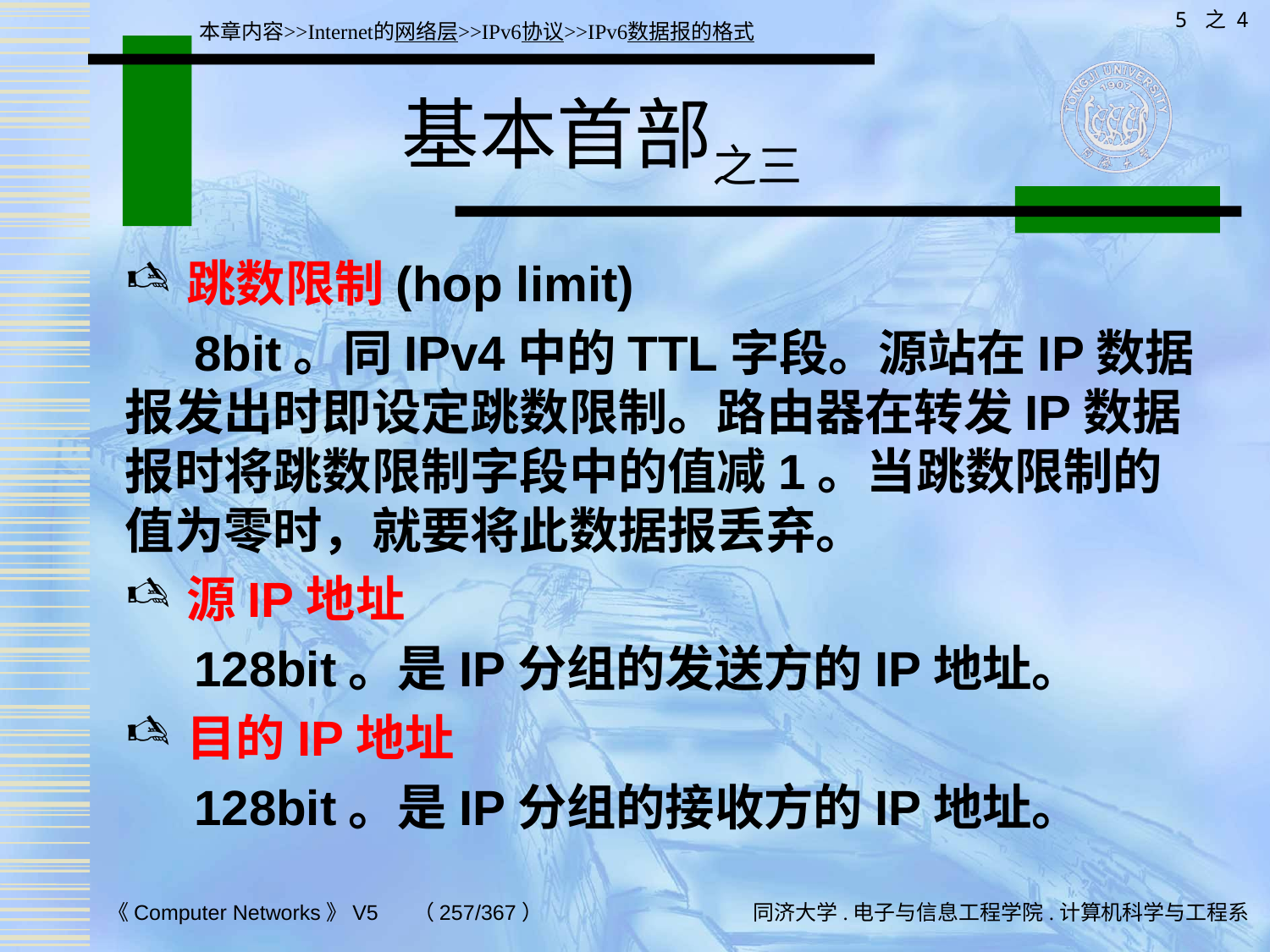

5 之 4
本章内容>>Internet的网络层>>IPv6协议>>IPv6数据报的格式
# 基本首部之三
跳数限制(hop limit)
     8bit。同IPv4中的TTL字段。源站在IP数据报发出时即设定跳数限制。路由器在转发IP数据报时将跳数限制字段中的值减1。当跳数限制的值为零时，就要将此数据报丢弃。
源IP地址
     128bit。是IP分组的发送方的IP地址。
目的IP地址
     128bit。是IP分组的接收方的IP地址。